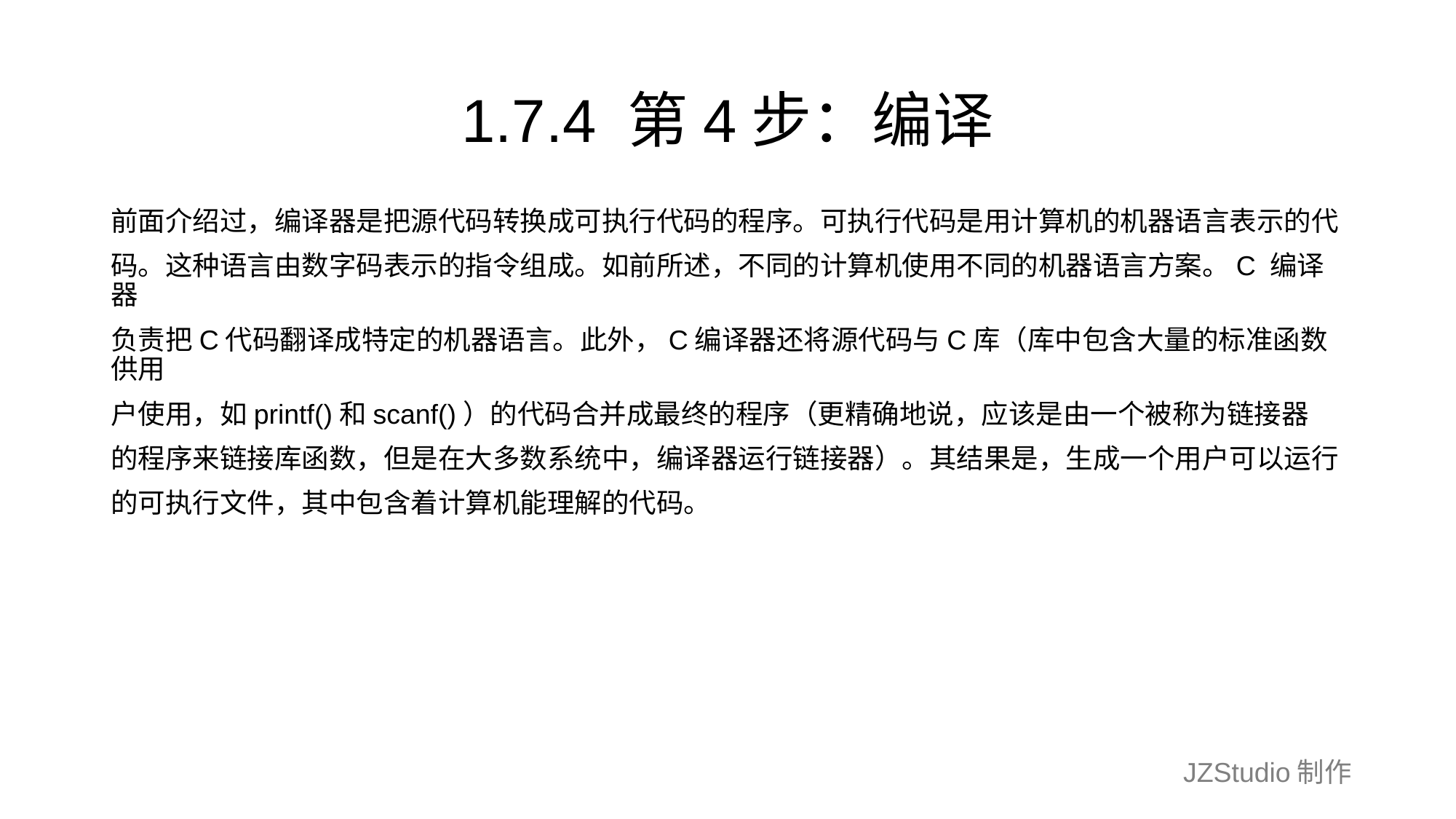

# 1.7.4 第4步：编译
前面介绍过，编译器是把源代码转换成可执行代码的程序。可执行代码是用计算机的机器语言表示的代
码。这种语言由数字码表示的指令组成。如前所述，不同的计算机使用不同的机器语言方案。C 编译器
负责把C代码翻译成特定的机器语言。此外，C编译器还将源代码与C库（库中包含大量的标准函数供用
户使用，如printf()和scanf()）的代码合并成最终的程序（更精确地说，应该是由一个被称为链接器
的程序来链接库函数，但是在大多数系统中，编译器运行链接器）。其结果是，生成一个用户可以运行
的可执行文件，其中包含着计算机能理解的代码。